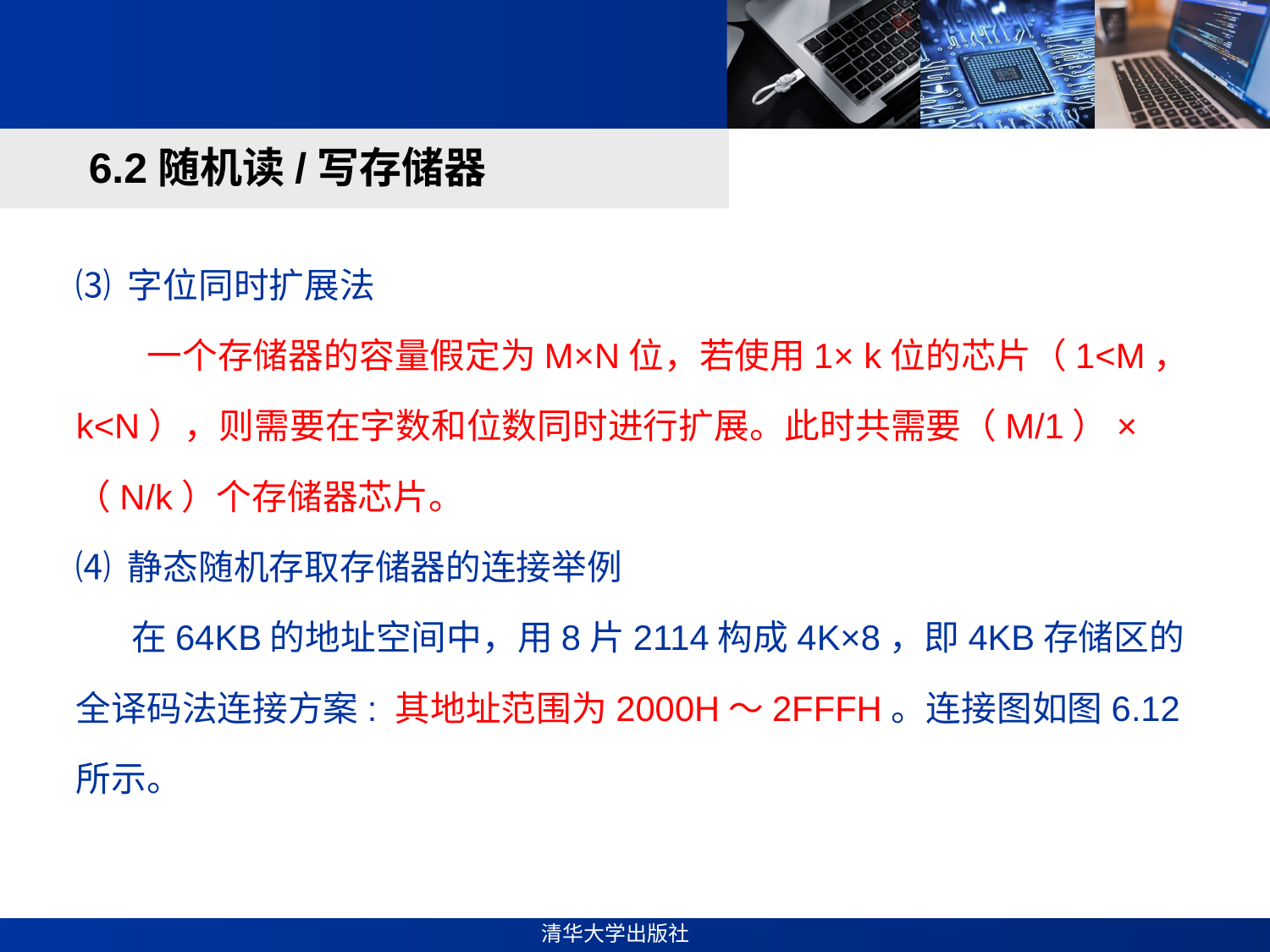

#
6.2随机读/写存储器
⑶ 字位同时扩展法
        一个存储器的容量假定为M×N位，若使用1× k位的芯片（1<M，k<N），则需要在字数和位数同时进行扩展。此时共需要（M/1）×（N/k）个存储器芯片。
⑷ 静态随机存取存储器的连接举例
      在64KB的地址空间中，用8片2114构成4K×8，即4KB存储区的全译码法连接方案: 其地址范围为2000H～2FFFH。连接图如图6.12所示。